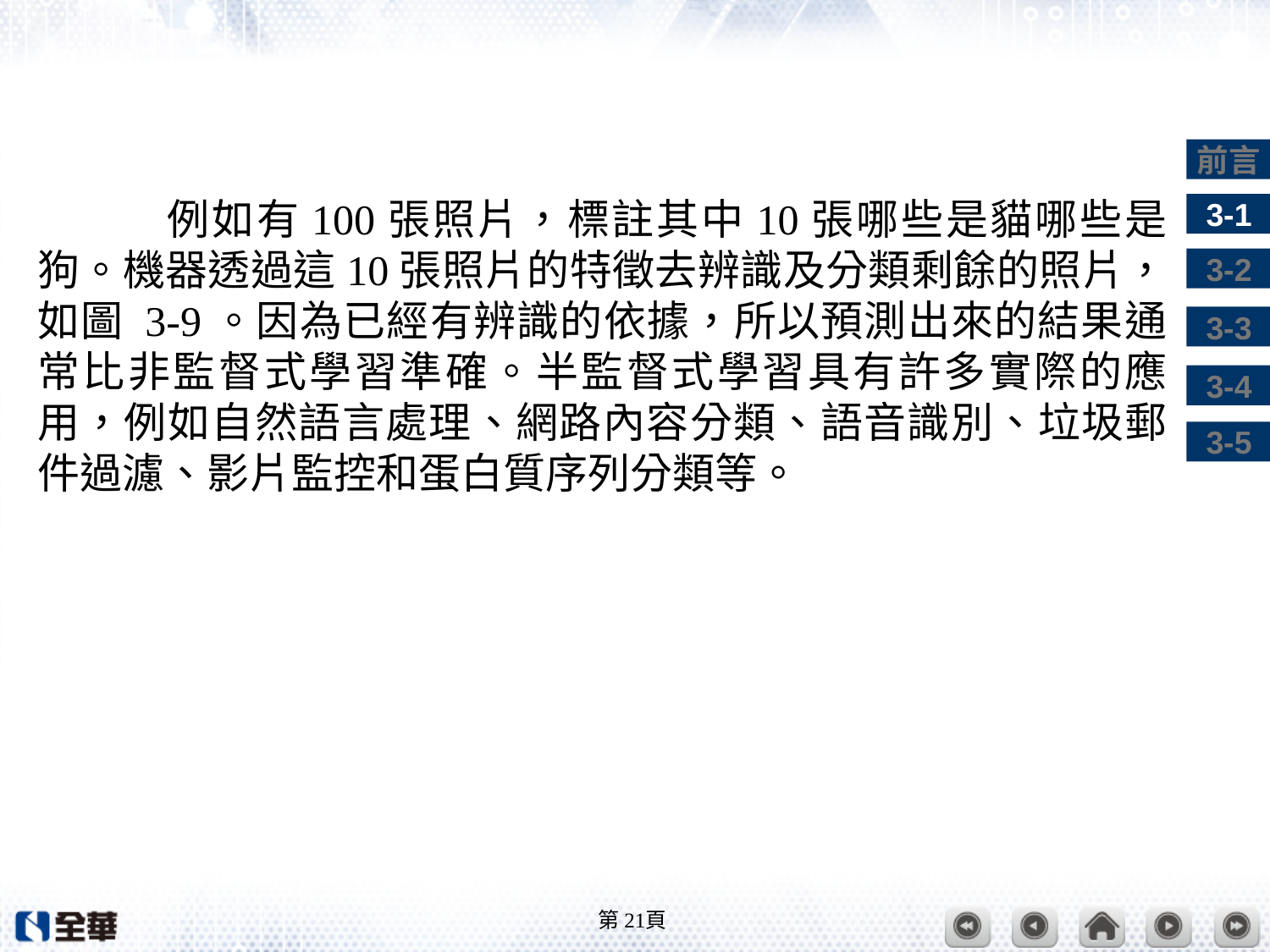

#
	例如有100張照片，標註其中10張哪些是貓哪些是狗。機器透過這10張照片的特徵去辨識及分類剩餘的照片，如圖 3-9。因為已經有辨識的依據，所以預測出來的結果通常比非監督式學習準確。半監督式學習具有許多實際的應用，例如自然語言處理、網路內容分類、語音識別、垃圾郵件過濾、影片監控和蛋白質序列分類等。